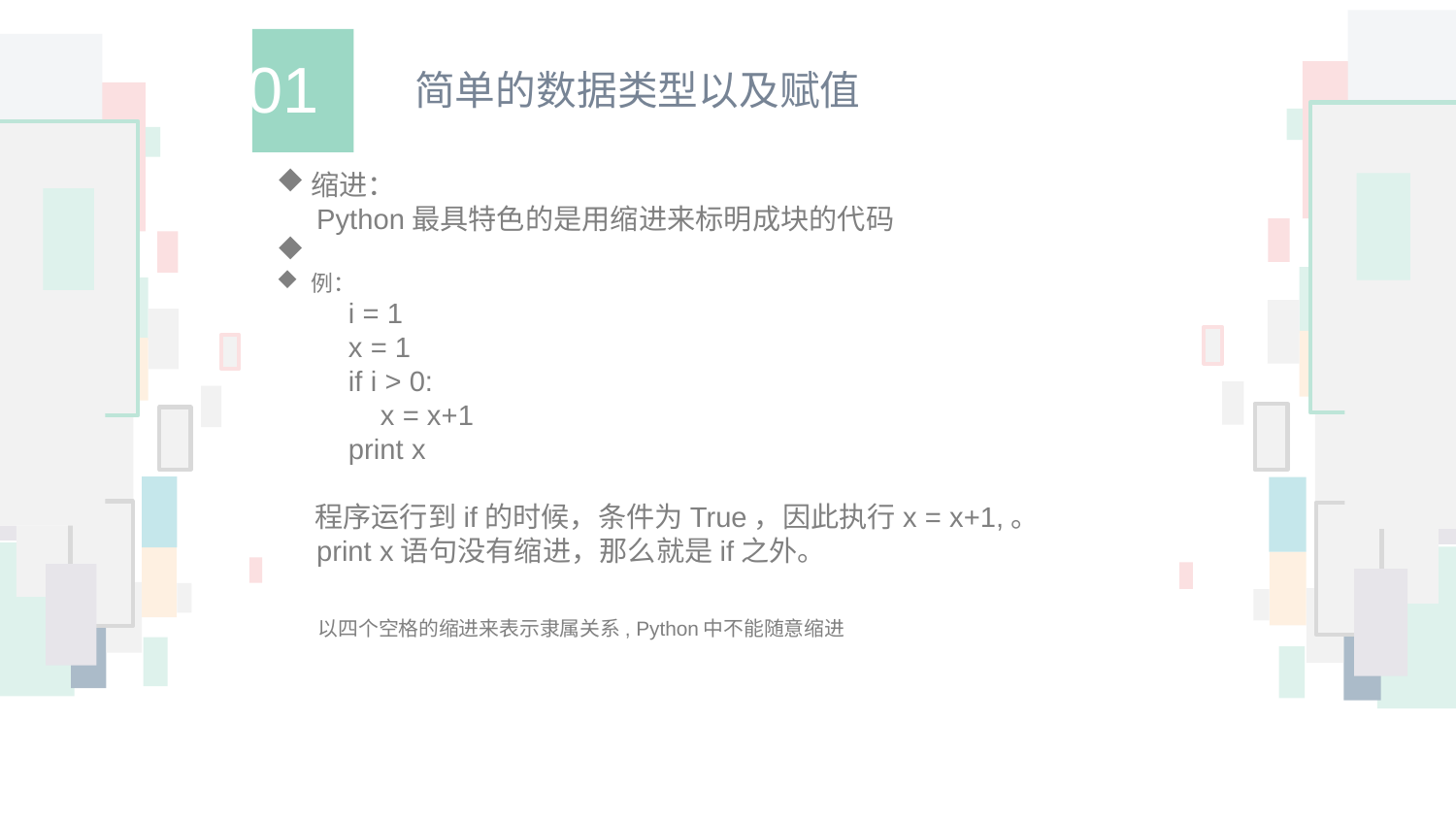

01
简单的数据类型以及赋值

缩进：
     Python最具特色的是用缩进来标明成块的代码

例：
         i = 1
         x = 1
         if i > 0:
             x = x+1
         print x

     程序运行到if的时候，条件为True，因此执行x = x+1,。
     print x语句没有缩进，那么就是if之外。

        以四个空格的缩进来表示隶属关系, Python中不能随意缩进